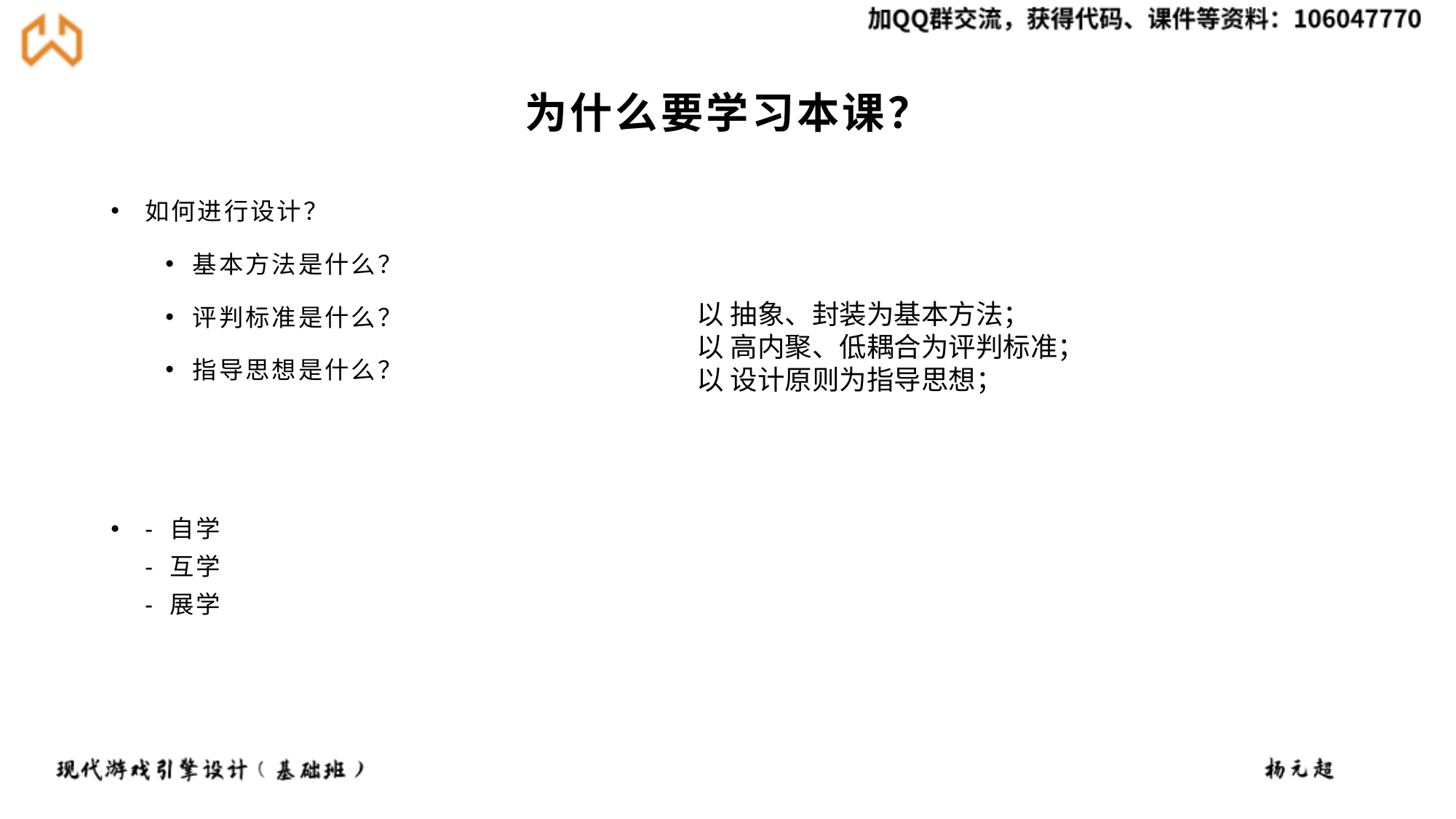

# 为什么要学习本课？
如何进行设计？
基本方法是什么？
评判标准是什么？
指导思想是什么？

- 自学
- 互学
- 展学
以 抽象、封装为基本方法；
以 高内聚、低耦合为评判标准；
以 设计原则为指导思想；